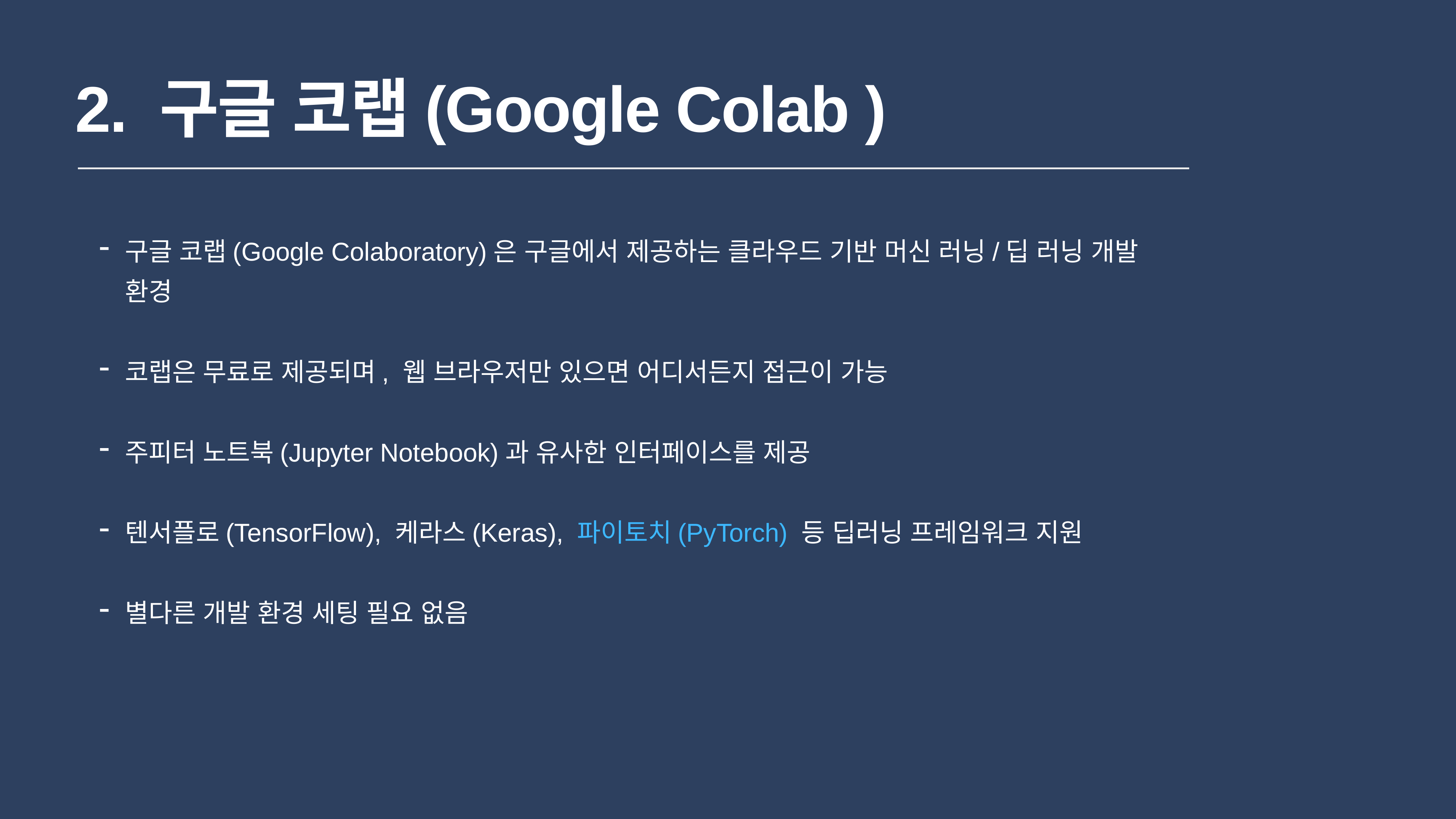

# 2. 구글 코랩(Google Colab )

구글 코랩(Google Colaboratory)은 구글에서 제공하는 클라우드 기반 머신 러닝/딥 러닝 개발 환경

코랩은 무료로 제공되며, 웹 브라우저만 있으면 어디서든지 접근이 가능

주피터 노트북(Jupyter Notebook)과 유사한 인터페이스를 제공

텐서플로(TensorFlow), 케라스(Keras), 파이토치(PyTorch) 등 딥러닝 프레임워크 지원

별다른 개발 환경 세팅 필요 없음